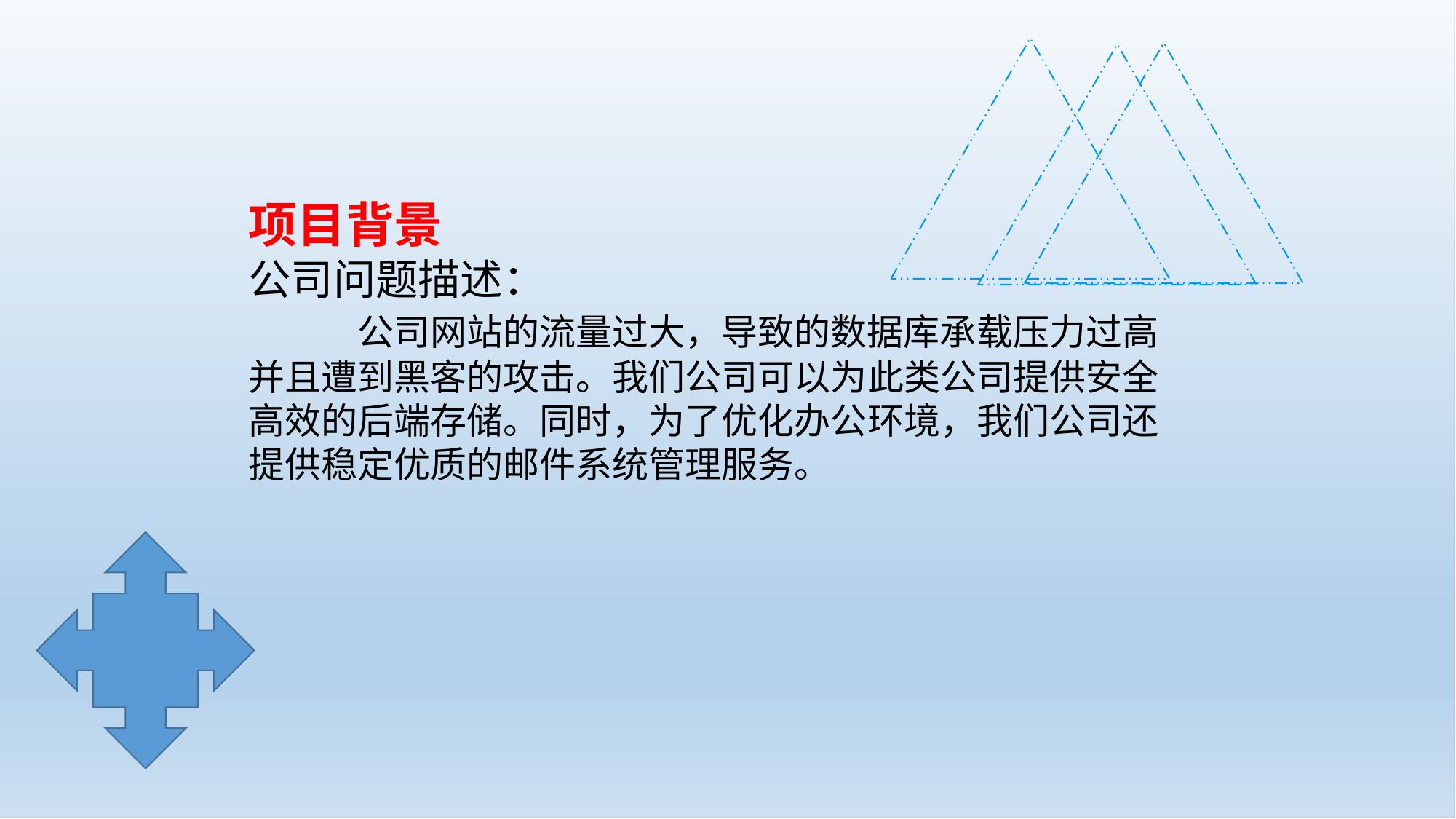

项目背景
公司问题描述：
	公司网站的流量过大，导致的数据库承载压力过高并且遭到黑客的攻击。我们公司可以为此类公司提供安全高效的后端存储。同时，为了优化办公环境，我们公司还提供稳定优质的邮件系统管理服务。